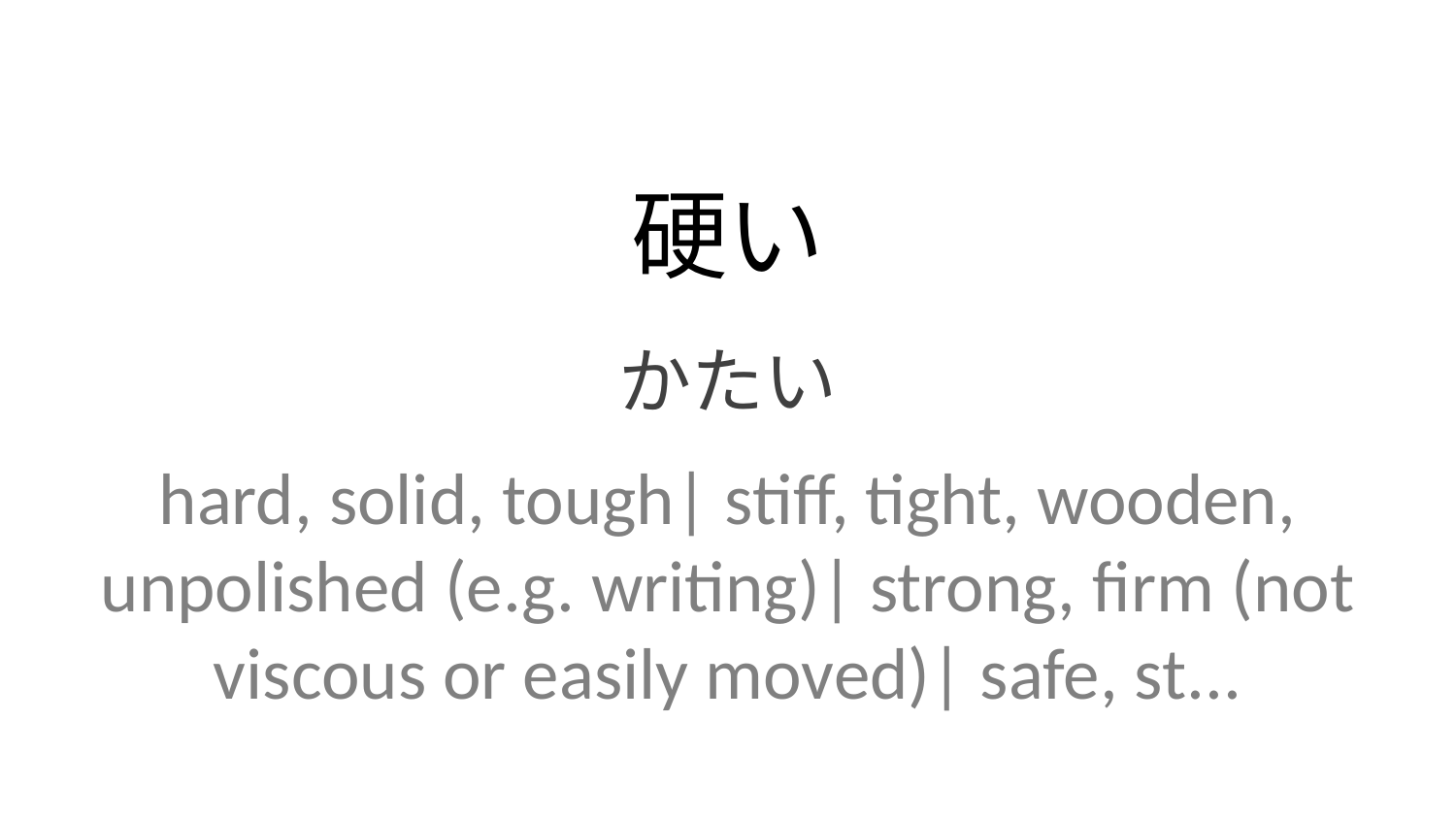

硬い

かたい
hard, solid, tough| stiff, tight, wooden, unpolished (e.g. writing)| strong, firm (not viscous or easily moved)| safe, st...